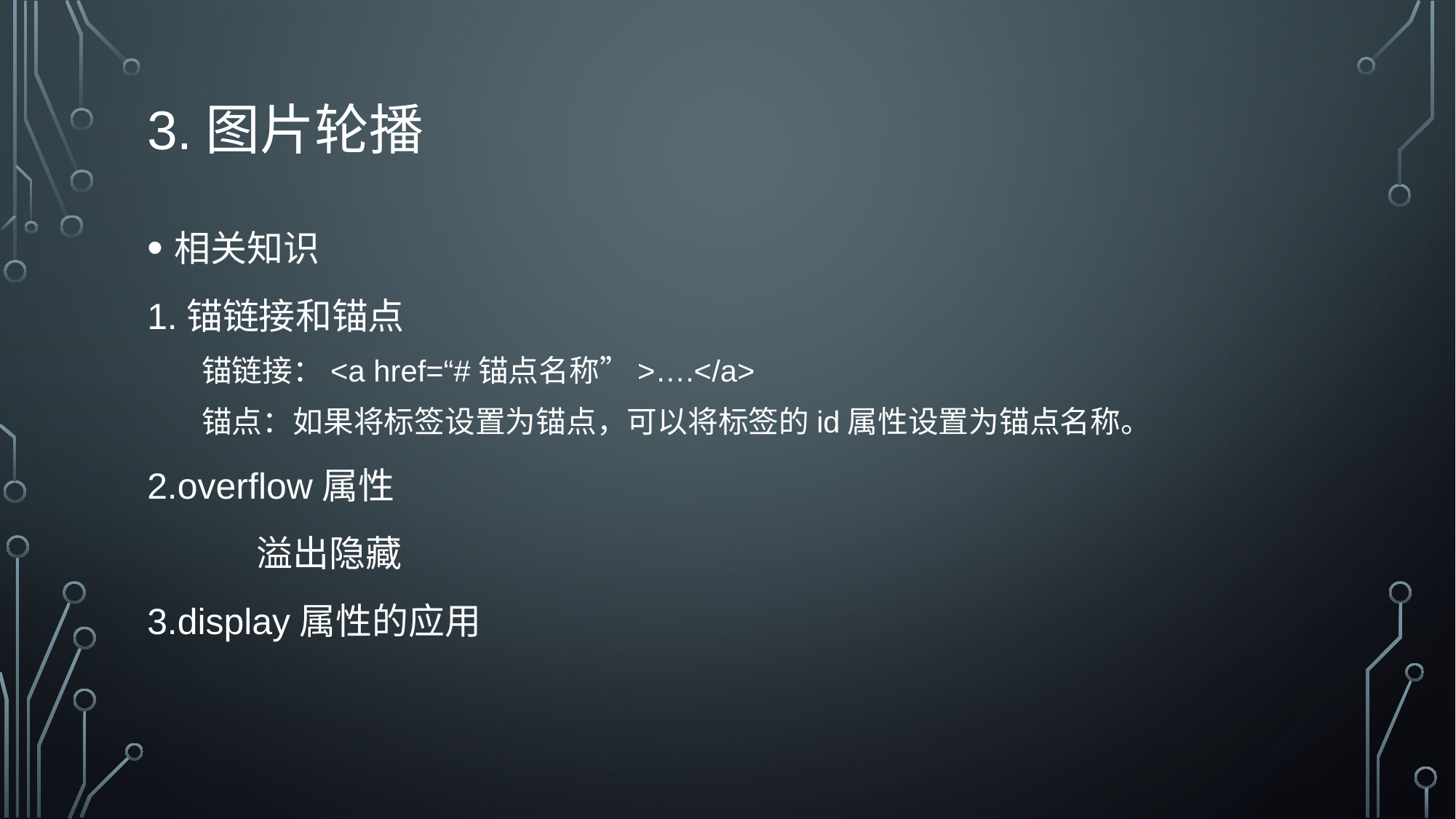

# 3.图片轮播
相关知识
1.锚链接和锚点
锚链接：<a href=“#锚点名称”>….</a>
锚点：如果将标签设置为锚点，可以将标签的id属性设置为锚点名称。
2.overflow属性
	溢出隐藏
3.display属性的应用